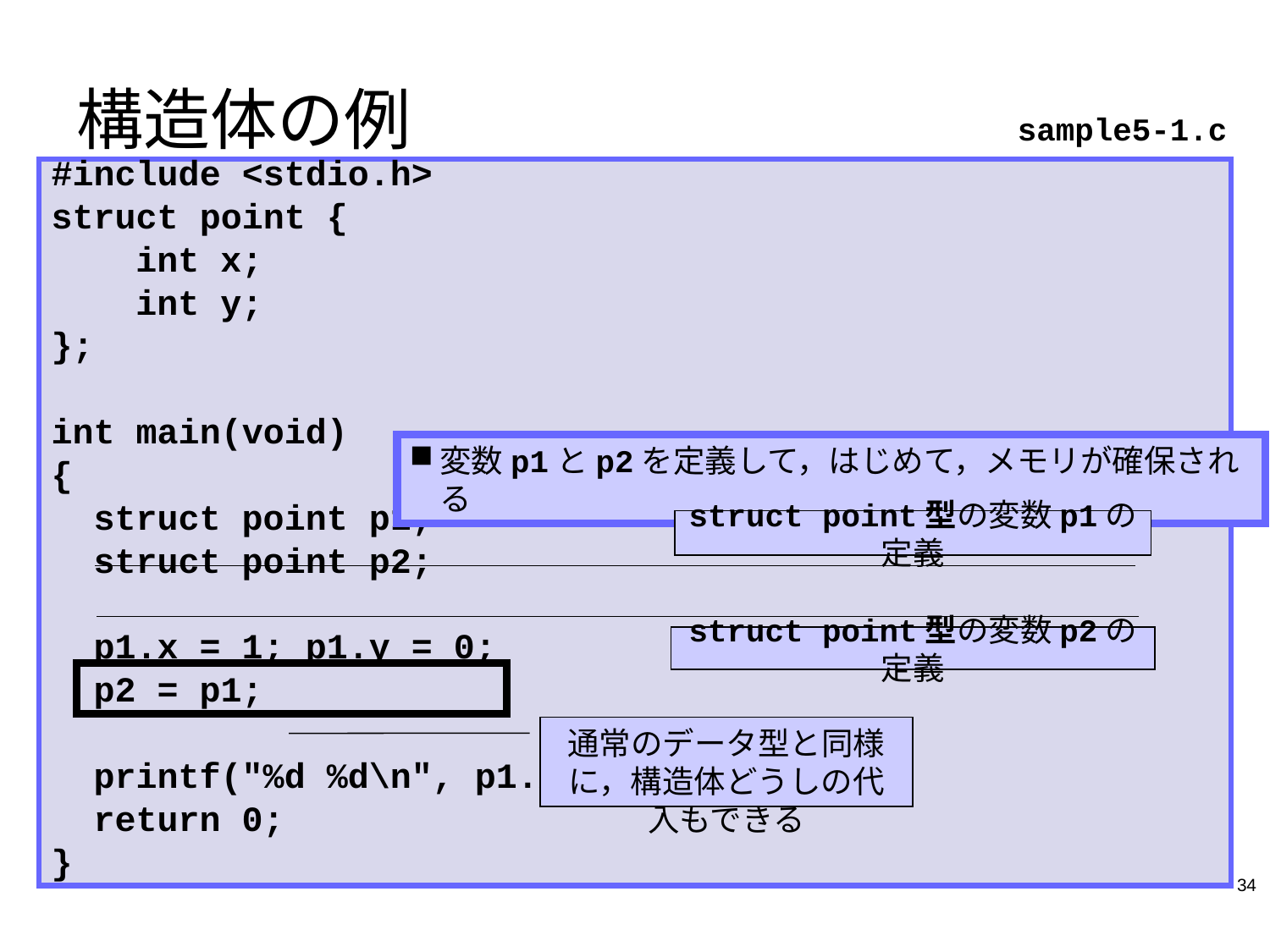

構造体の例
sample5-1.c
#include <stdio.h>
struct point {
    int x;
    int y;
};

int main(void)
{
  struct point p1;
  struct point p2;

  p1.x = 1; p1.y = 0;
  p2 = p1;

  printf("%d %d\n", p1.x, p1.y);
  return 0;
}
変数p1とp2を定義して，はじめて，メモリが確保される
struct point型の変数p1の定義
struct point型の変数p2の定義

通常のデータ型と同様に，構造体どうしの代入もできる

34